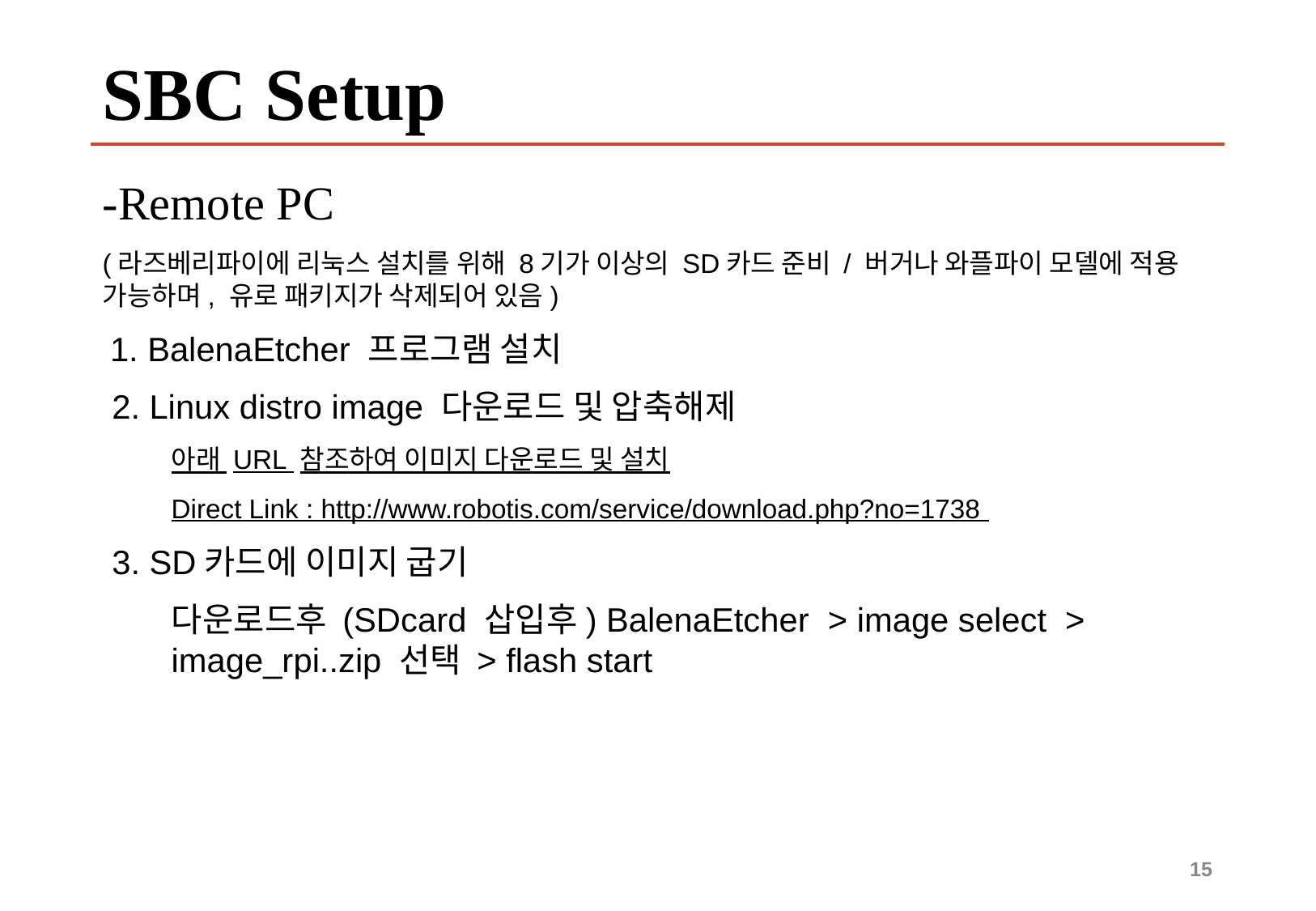

# SBC Setup
-Remote PC
(라즈베리파이에 리눅스 설치를 위해 8기가 이상의 SD카드 준비 / 버거나 와플파이 모델에 적용 가능하며, 유로 패키지가 삭제되어 있음)
 1. BalenaEtcher 프로그램 설치
 2. Linux distro image 다운로드 및 압축해제
아래 URL 참조하여 이미지 다운로드 및 설치
Direct Link : http://www.robotis.com/service/download.php?no=1738
 3. SD카드에 이미지 굽기
다운로드후 (SDcard 삽입후) BalenaEtcher  > image select  >         image_rpi..zip 선택 > flash start

15